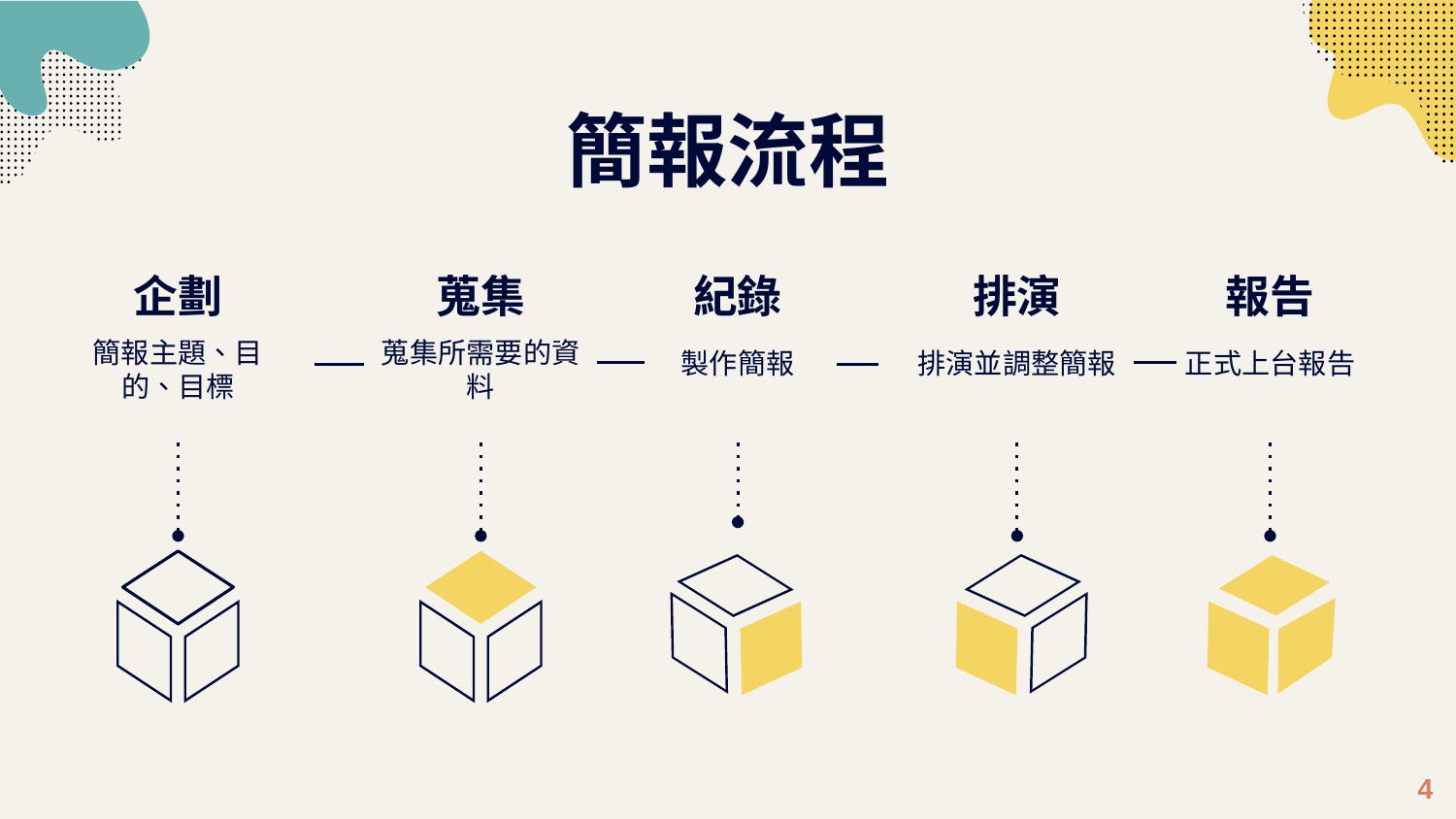

# 簡報流程
企劃
簡報主題、目的、目標
蒐集
蒐集所需要的資料
紀錄
製作簡報
排演
排演並調整簡報
報告
正式上台報告

4